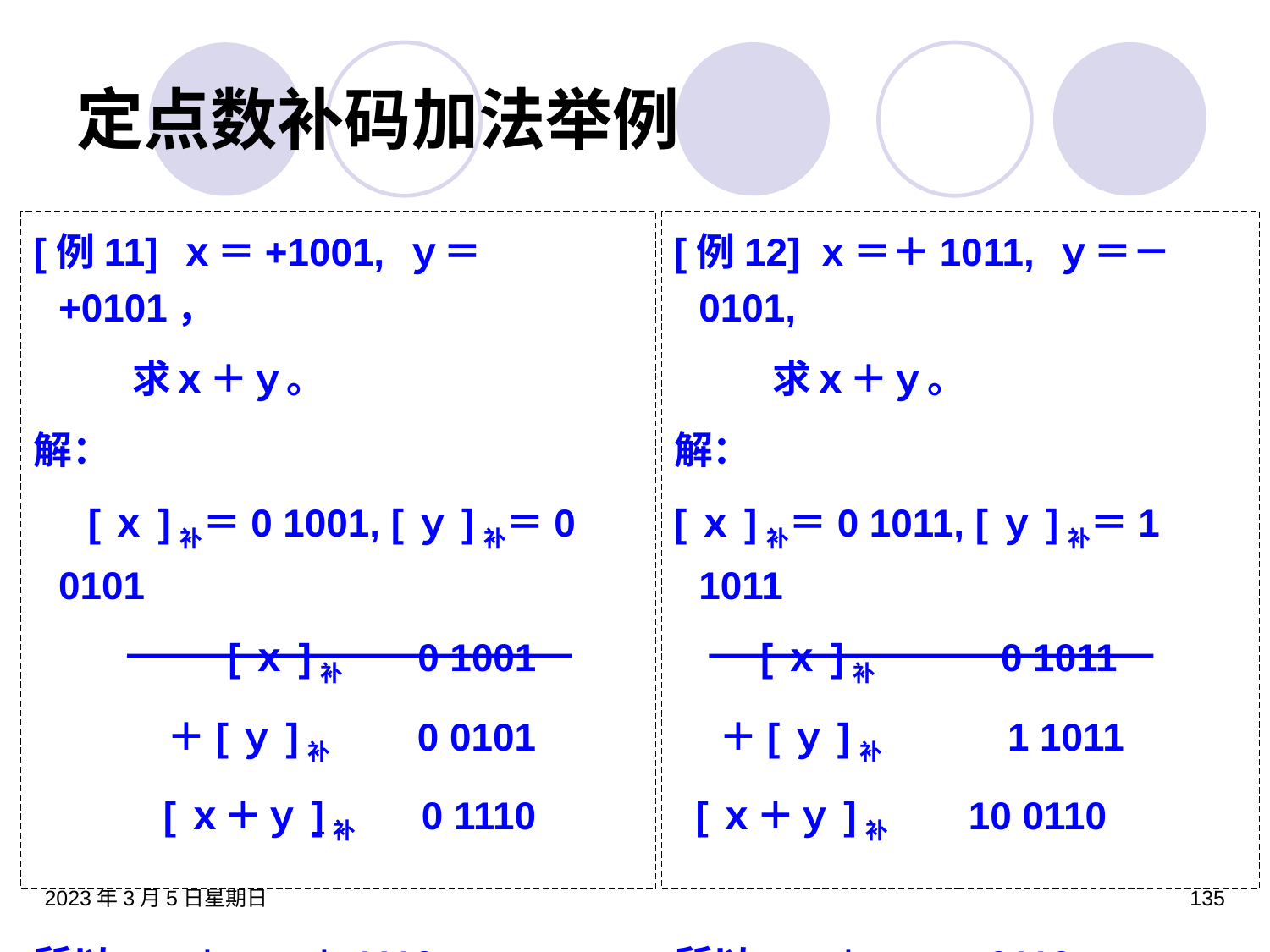

# 定点数补码加法举例
[例11] ｘ＝+1001, ｙ＝+0101，
          求ｘ＋ｙ。
解：
     [ｘ]补＝0 1001, [ｙ]补＝0 0101
                  [ｘ]补　   0 1001
              ＋[ｙ]补　　0 0101
            [ｘ＋ｙ]补　  0 1110

所以　ｘ＋ｙ＝＋1110
[例12]  x＝＋1011, ｙ＝－0101,
          求ｘ＋ｙ。
解：
[ｘ]补＝0 1011, [ｙ]补＝1 1011
        [ｘ]补　　　0 1011
    ＋[ｙ]补　　　1 1011
  [ｘ＋ｙ]补        10 0110

所以　ｘ＋ｙ＝+ 0110

2023年3月5日星期日
135